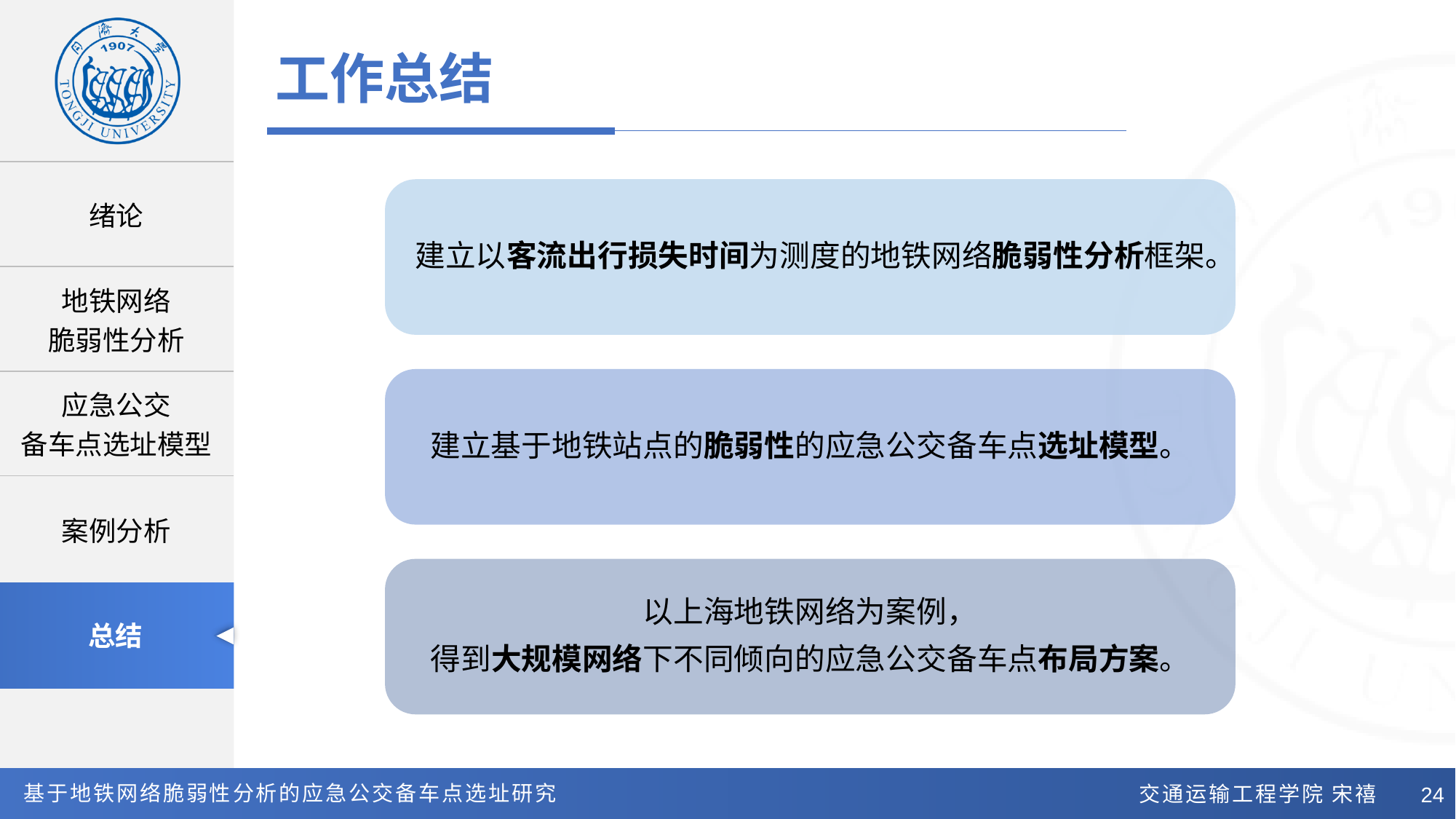

工作总结
建立以客流出行损失时间为测度的地铁网络脆弱性分析框架。
建立基于地铁站点的脆弱性的应急公交备车点选址模型。
以上海地铁网络为案例，
得到大规模网络下不同倾向的应急公交备车点布局方案。